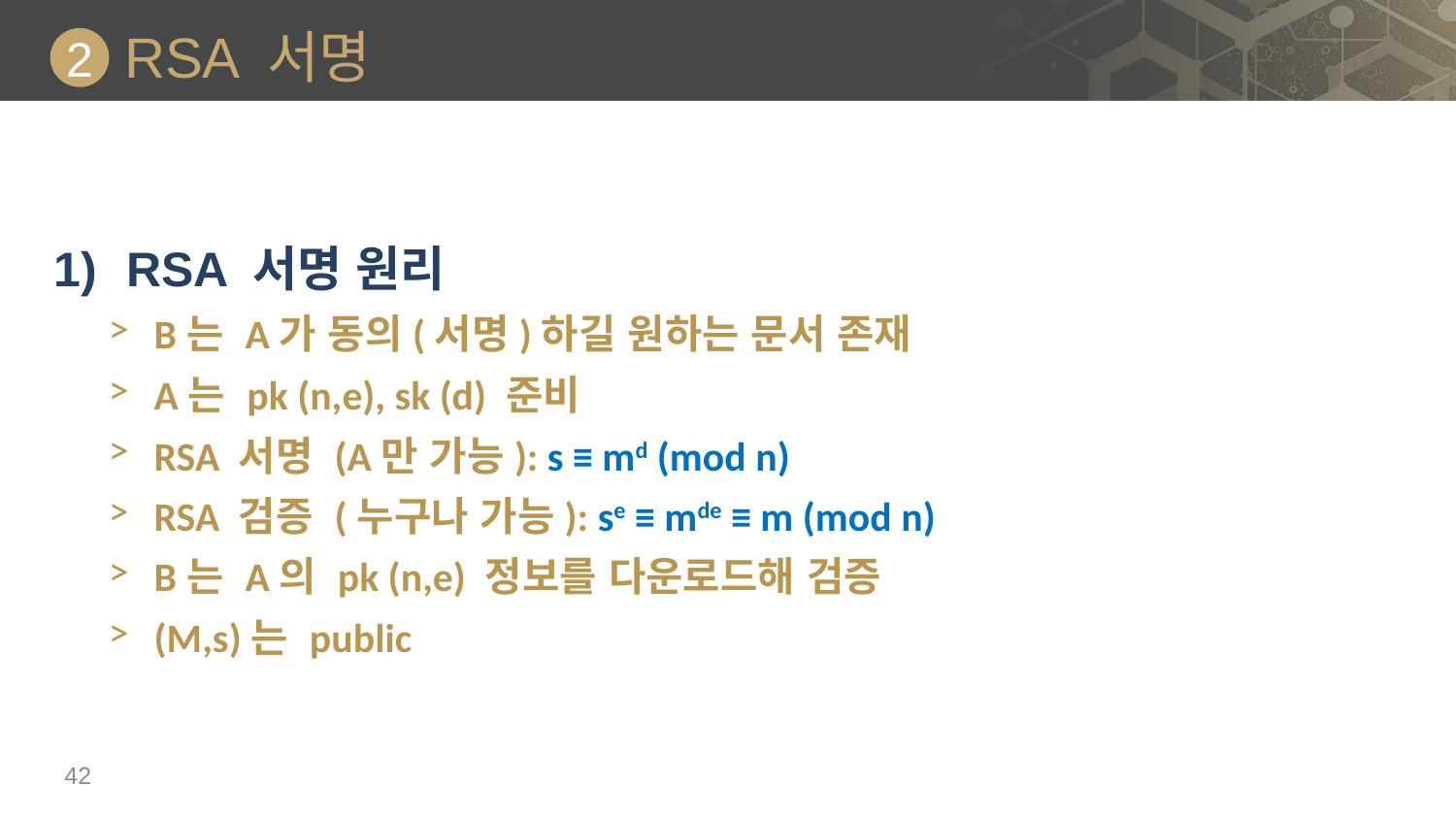

# RSA 서명
2
RSA 서명 원리
B는 A가 동의(서명)하길 원하는 문서 존재
A는 pk (n,e), sk (d) 준비
RSA 서명 (A만 가능): s ≡ md (mod n)
RSA 검증 (누구나 가능): se ≡ mde ≡ m (mod n)
B는 A의 pk (n,e) 정보를 다운로드해 검증
(M,s)는 public
42